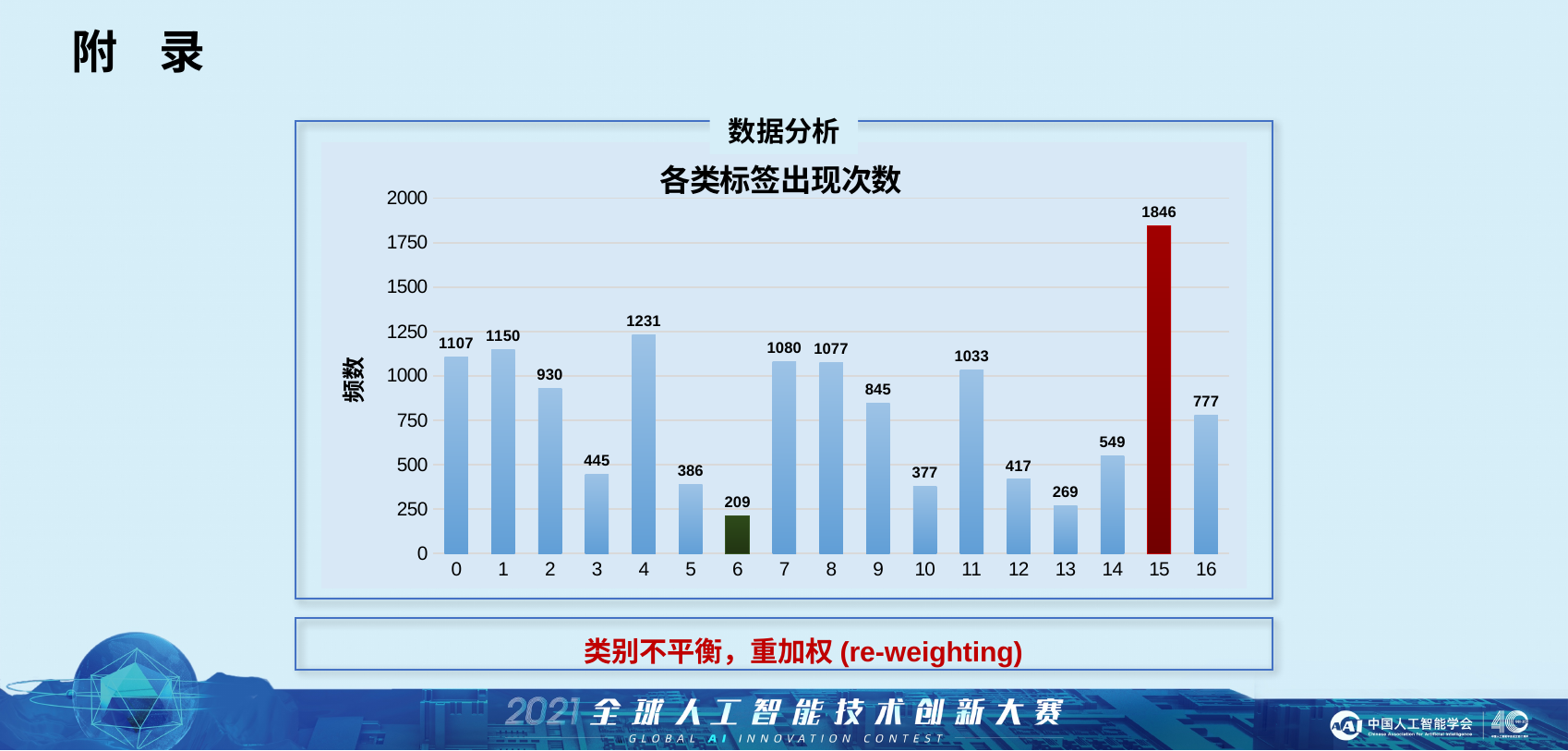

附    录

数据分析

### Chart: 各类标签出现次数

| Category | 异常类型 |
|---|---|
| 0 | 1107.0 |
| 1 | 1150.0 |
| 2 | 930.0 |
| 3 | 445.0 |
| 4 | 1231.0 |
| 5 | 386.0 |
| 6 | 209.0 |
| 7 | 1080.0 |
| 8 | 1077.0 |
| 9 | 845.0 |
| 10 | 377.0 |
| 11 | 1033.0 |
| 12 | 417.0 |
| 13 | 269.0 |
| 14 | 549.0 |
| 15 | 1846.0 |
| 16 | 777.0 |
类别不平衡，重加权(re-weighting)